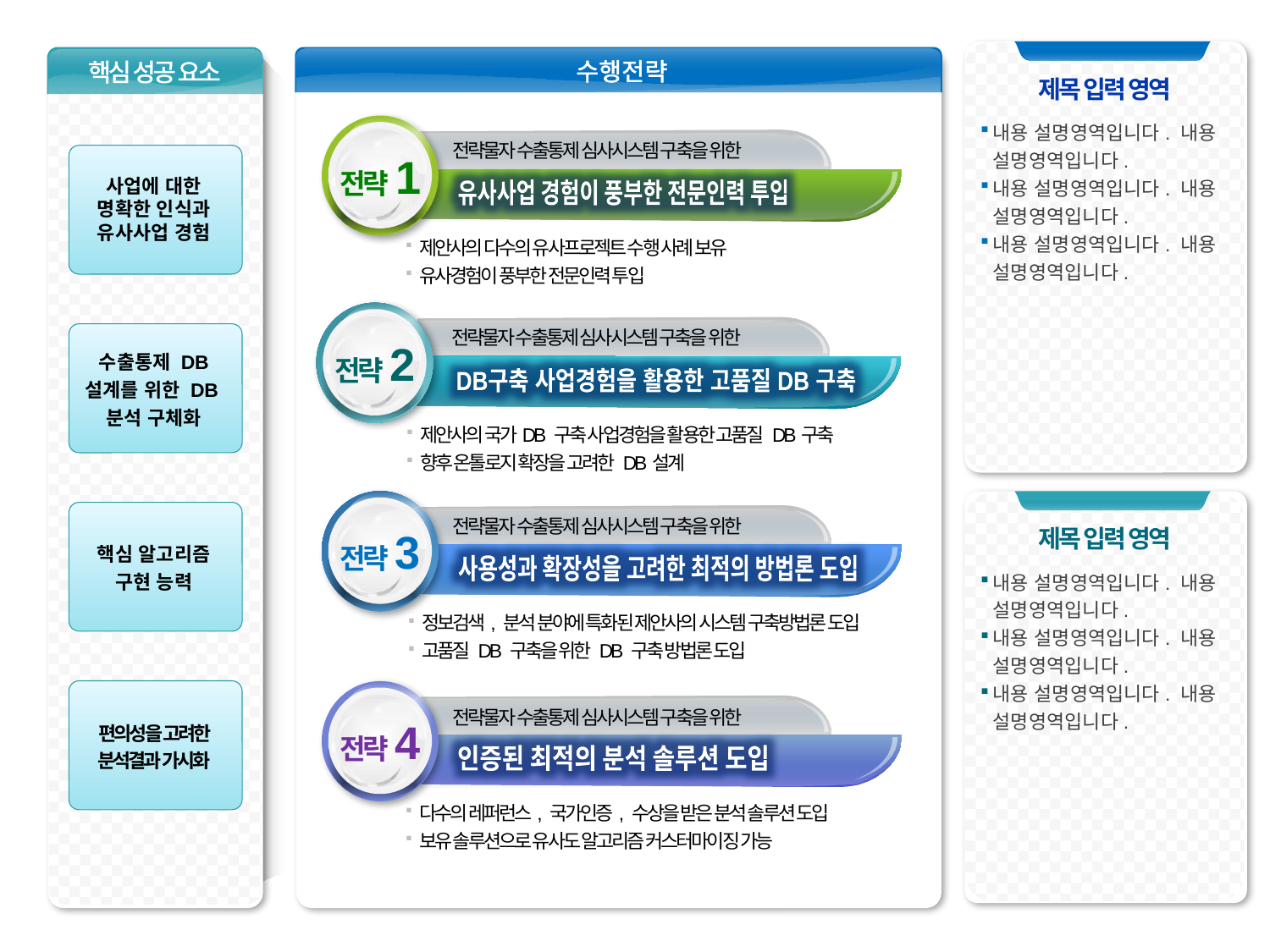

수행전략

핵심 성공 요소

제목 입력 영역

전략1

전략물자 수출통제 심사시스템 구축을 위한

유사사업 경험이 풍부한 전문인력 투입
내용 설명영역입니다. 내용 설명영역입니다.
내용 설명영역입니다. 내용 설명영역입니다.
내용 설명영역입니다. 내용 설명영역입니다.

사업에 대한 명확한 인식과 유사사업 경험
제안사의 다수의 유사프로젝트 수행 사례 보유
유사경험이 풍부한 전문인력 투입

전략2

전략물자 수출통제 심사시스템 구축을 위한

DB구축 사업경험을 활용한 고품질 DB 구축

수출통제 DB 설계를 위한 DB분석 구체화
제안사의 국가DB 구축 사업경험을 활용한 고품질 DB구축
향후 온톨로지 확장을 고려한 DB설계

전략3

전략물자 수출통제 심사시스템 구축을 위한

사용성과 확장성을 고려한 최적의 방법론 도입

핵심 알고리즘
구현 능력
제목 입력 영역
내용 설명영역입니다. 내용 설명영역입니다.
내용 설명영역입니다. 내용 설명영역입니다.
내용 설명영역입니다. 내용 설명영역입니다.
정보검색, 분석 분야에 특화된 제안사의 시스템 구축방법론 도입
고품질 DB 구축을 위한 DB 구축 방법론 도입

편의성을 고려한 분석결과 가시화

전략4

전략물자 수출통제 심사시스템 구축을 위한

인증된 최적의 분석 솔루션 도입
다수의 레퍼런스, 국가인증, 수상을 받은 분석 솔루션 도입
보유 솔루션으로 유사도 알고리즘 커스터마이징 가능